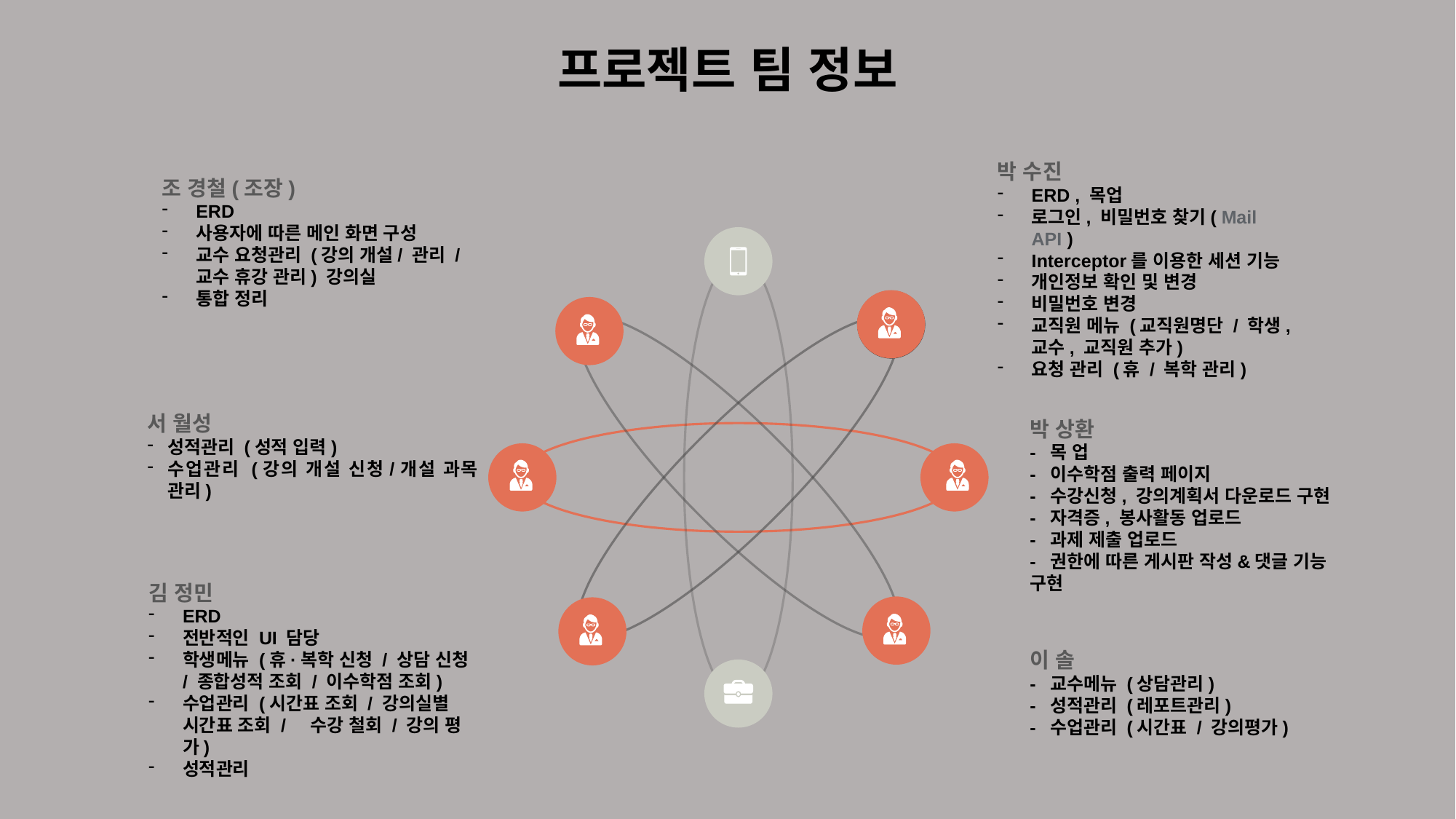

프로젝트 팀 정보
박 수진
ERD , 목업
로그인, 비밀번호 찾기( Mail API )
Interceptor를 이용한 세션 기능
개인정보 확인 및 변경
비밀번호 변경
교직원 메뉴 (교직원명단 / 학생, 교수, 교직원 추가)
요청 관리 (휴 / 복학 관리)
조 경철(조장)
ERD
사용자에 따른 메인 화면 구성
교수 요청관리 (강의 개설/ 관리 / 교수 휴강 관리) 강의실
통합 정리

서 월성
성적관리 (성적 입력)
수업관리 (강의 개설 신청/개설 과목 관리)
박 상환
-  목 업
-  이수학점 출력 페이지
-  수강신청, 강의계획서 다운로드 구현
-  자격증, 봉사활동 업로드
-  과제 제출 업로드
-  권한에 따른 게시판 작성&댓글 기능 구현
김 정민
ERD
전반적인 UI 담당
학생메뉴 (휴·복학 신청 / 상담 신청 / 종합성적 조회 / 이수학점 조회)
수업관리 (시간표 조회 / 강의실별 시간표 조회 /    수강 철회 / 강의 평가)
성적관리

이 솔
-  교수메뉴 (상담관리)
-  성적관리 (레포트관리)
-  수업관리 (시간표 / 강의평가)